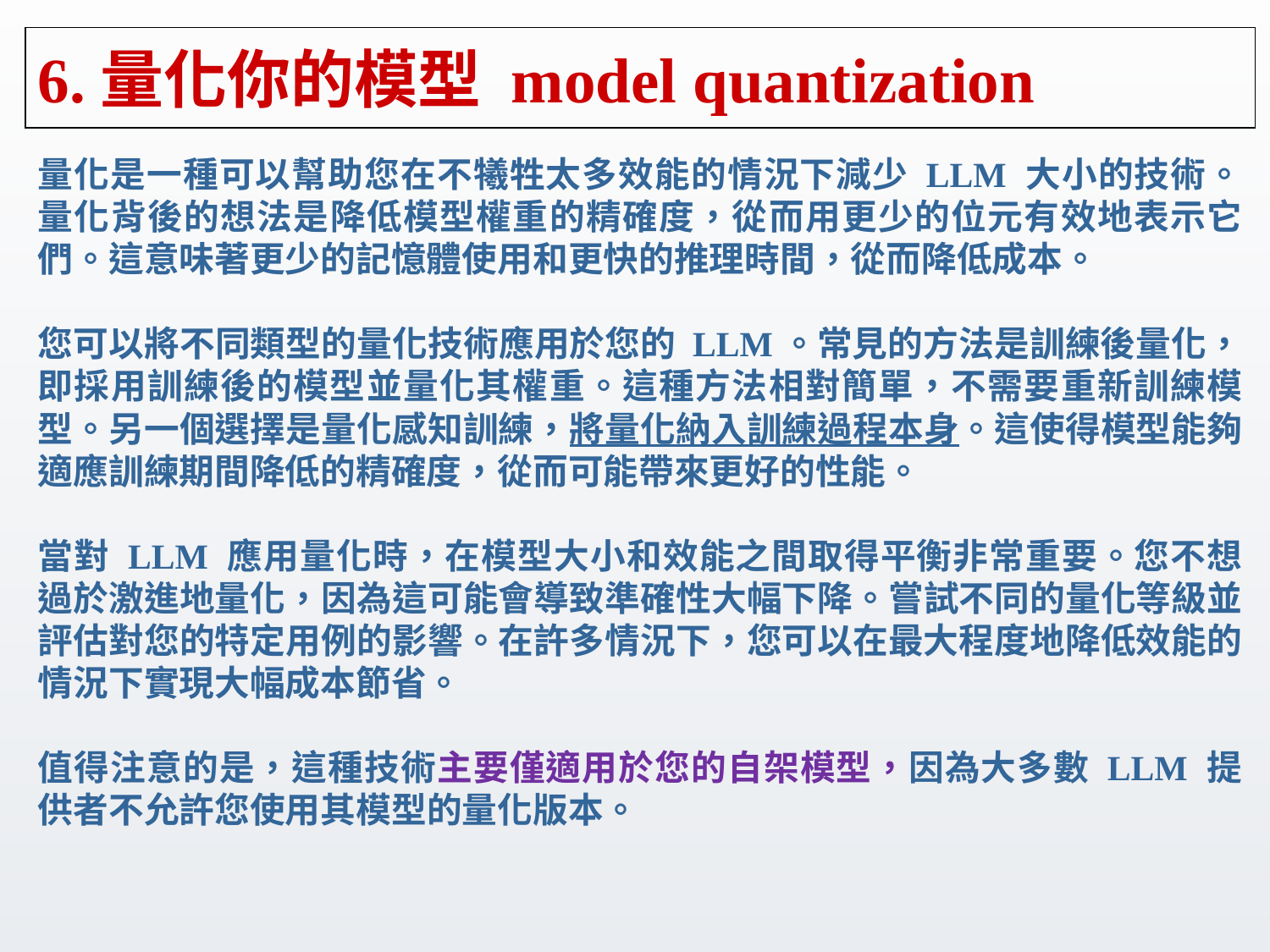

# 6.量化你的模型 model quantization
量化是一種可以幫助您在不犧牲太多效能的情況下減少 LLM 大小的技術。量化背後的想法是降低模型權重的精確度，從而用更少的位元有效地表示它們。這意味著更少的記憶體使用和更快的推理時間，從而降低成本。

您可以將不同類型的量化技術應用於您的 LLM。常見的方法是訓練後量化，即採用訓練後的模型並量化其權重。這種方法相對簡單，不需要重新訓練模型。另一個選擇是量化感知訓練，將量化納入訓練過程本身。這使得模型能夠適應訓練期間降低的精確度，從而可能帶來更好的性能。

當對 LLM 應用量化時，在模型大小和效能之間取得平衡非常重要。您不想過於激進地量化，因為這可能會導致準確性大幅下降。嘗試不同的量化等級並評估對您的特定用例的影響。在許多情況下，您可以在最大程度地降低效能的情況下實現大幅成本節省。

值得注意的是，這種技術主要僅適用於您的自架模型，因為大多數 LLM 提供者不允許您使用其模型的量化版本。